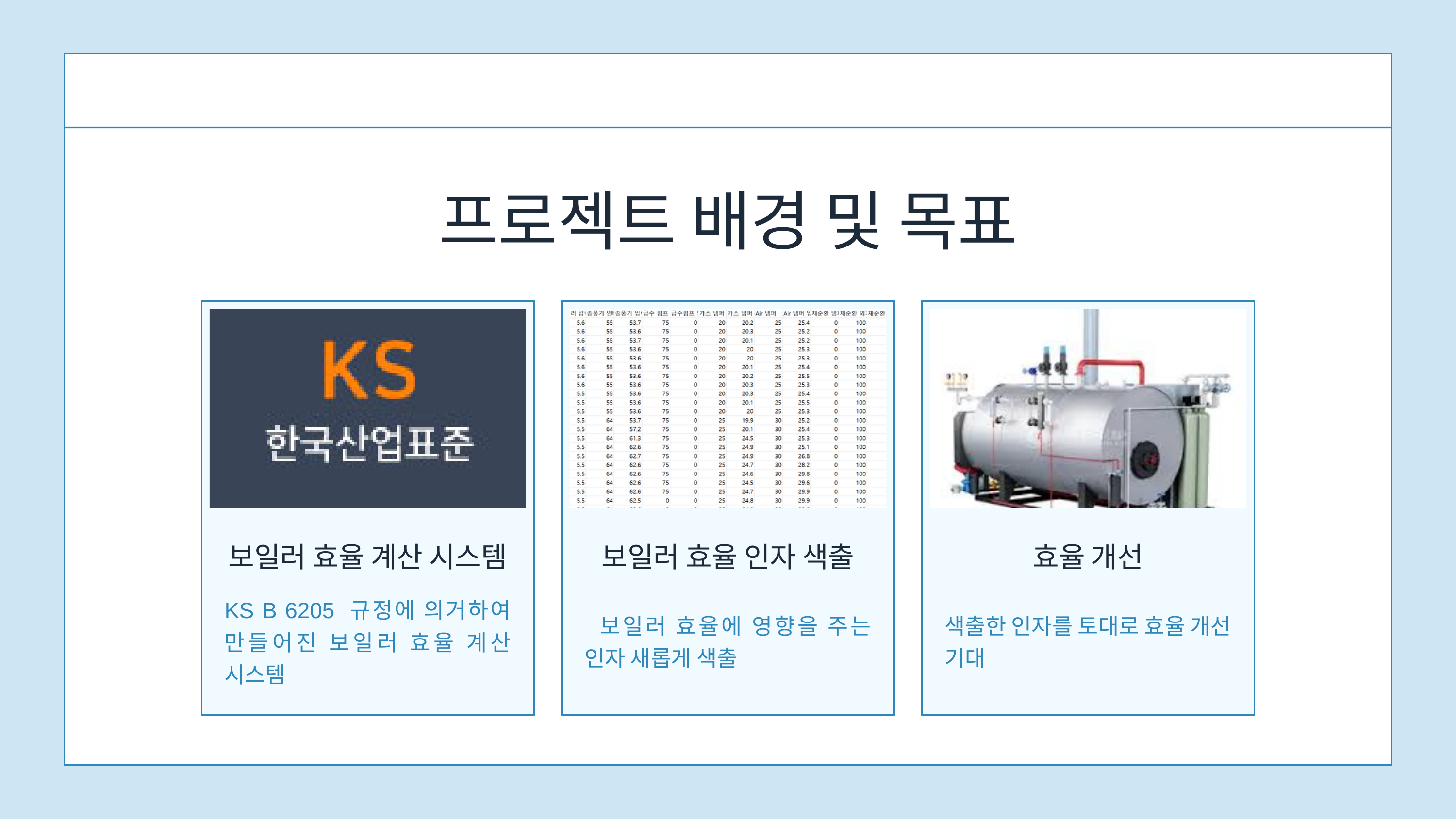

프로젝트 배경 및 목표

보일러 효율 계산 시스템
보일러 효율 인자 색출
효율 개선
KS B 6205 규정에 의거하여 만들어진 보일러 효율 계산 시스템
 보일러 효율에 영향을 주는 인자 새롭게 색출
색출한 인자를 토대로 효율 개선 기대